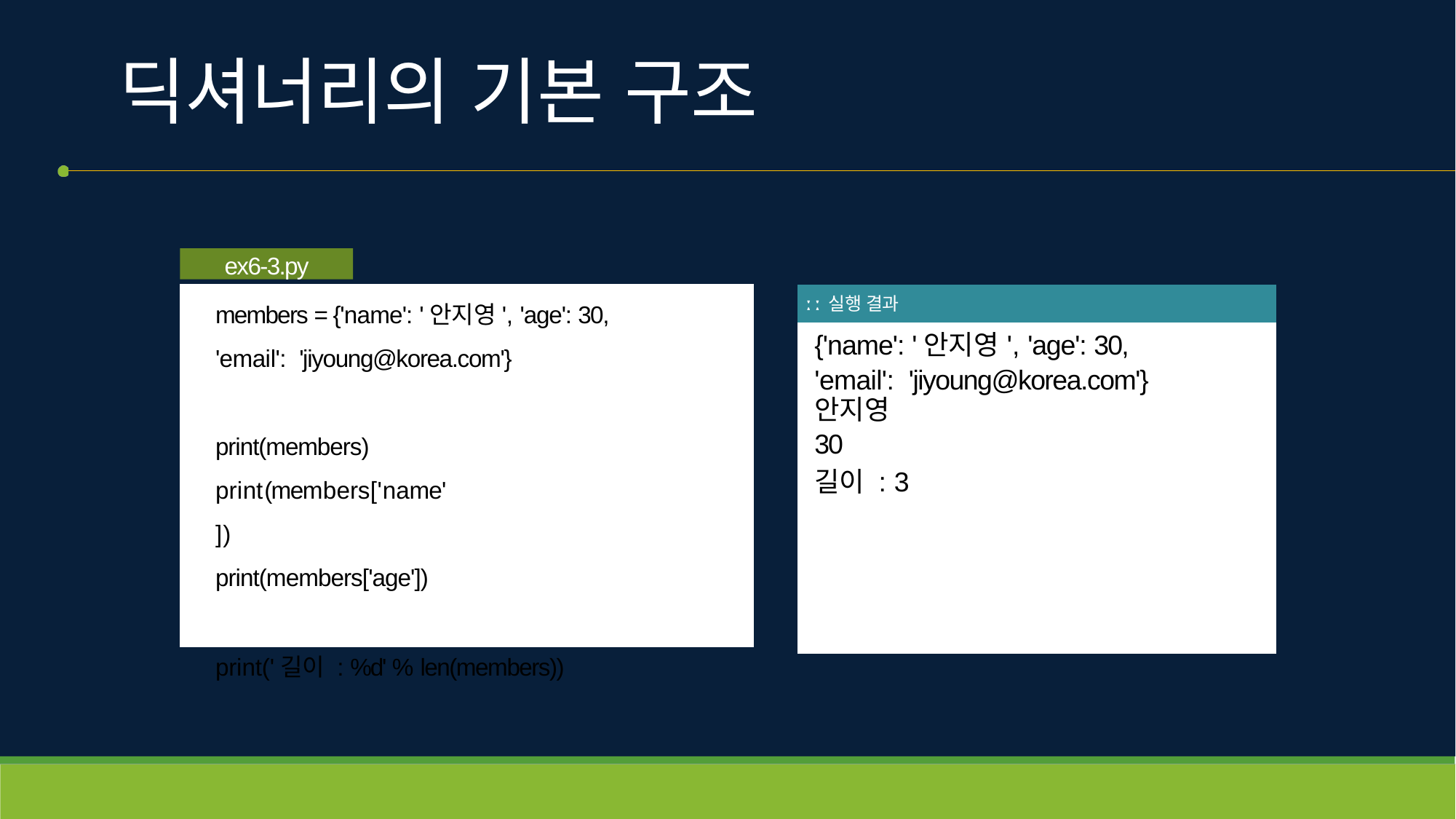

# 딕셔너리의 기본 구조

ex6-3.py
members = {'name': '안지영', 'age': 30, 'email':  'jiyoung@korea.com'}

print(members)  print(members['name'])  print(members['age'])

print('길이 : %d' % len(members))

| ː ː 실행 결과 |
| --- |
| {'name': '안지영', 'age': 30, 'email': 'jiyoung@korea.com'} 안지영 30 길이 : 3 |